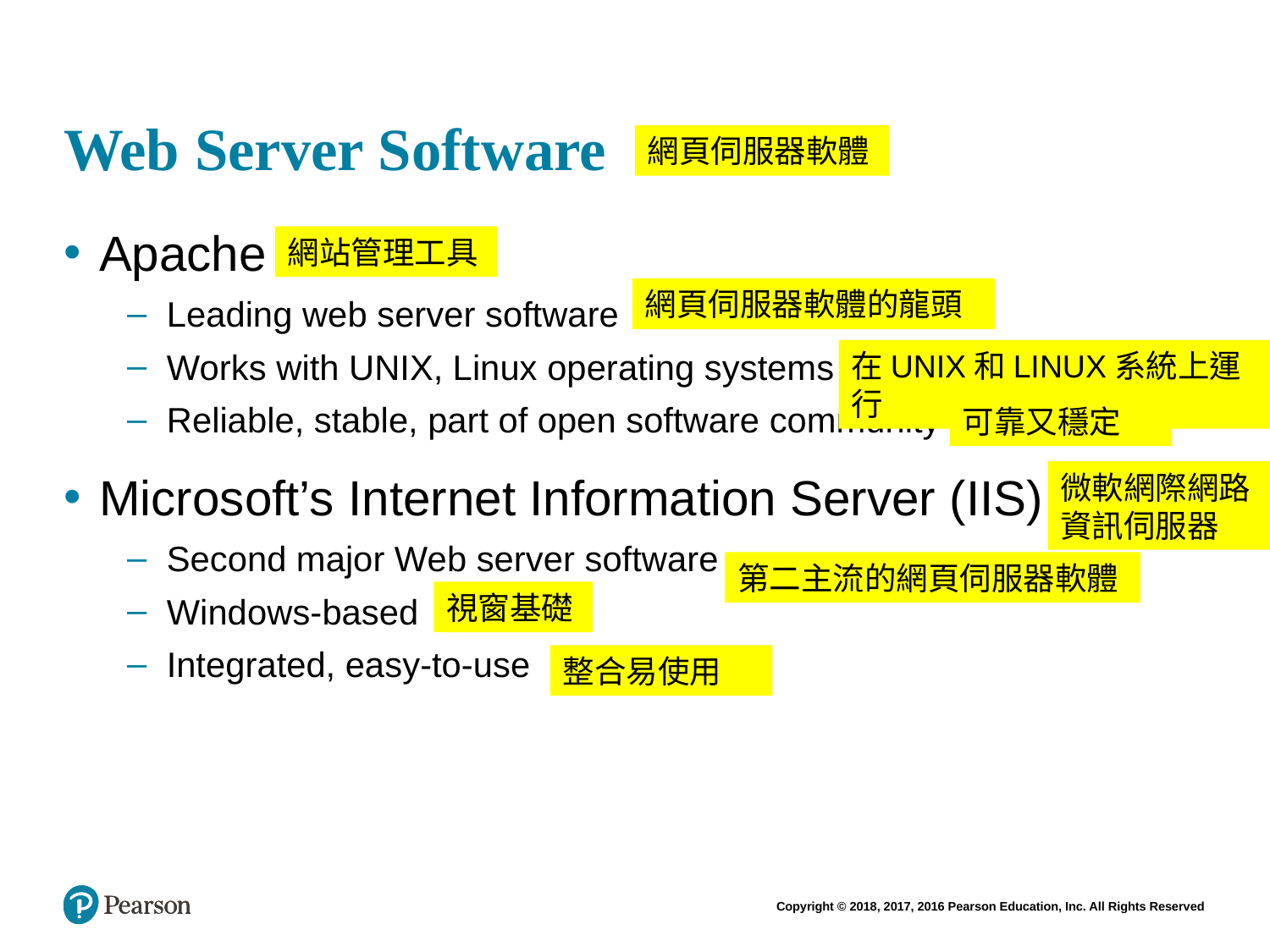

# Web Server Software
網頁伺服器軟體
Apache
Leading web server software
Works with UNIX, Linux operating systems
Reliable, stable, part of open software community
Microsoft’s Internet Information Server (IIS)
Second major Web server software
Windows-based
Integrated, easy-to-use
網站管理工具
網頁伺服器軟體的龍頭
在UNIX和LINUX系統上運行
可靠又穩定
微軟網際網路資訊伺服器
第二主流的網頁伺服器軟體
視窗基礎
整合易使用